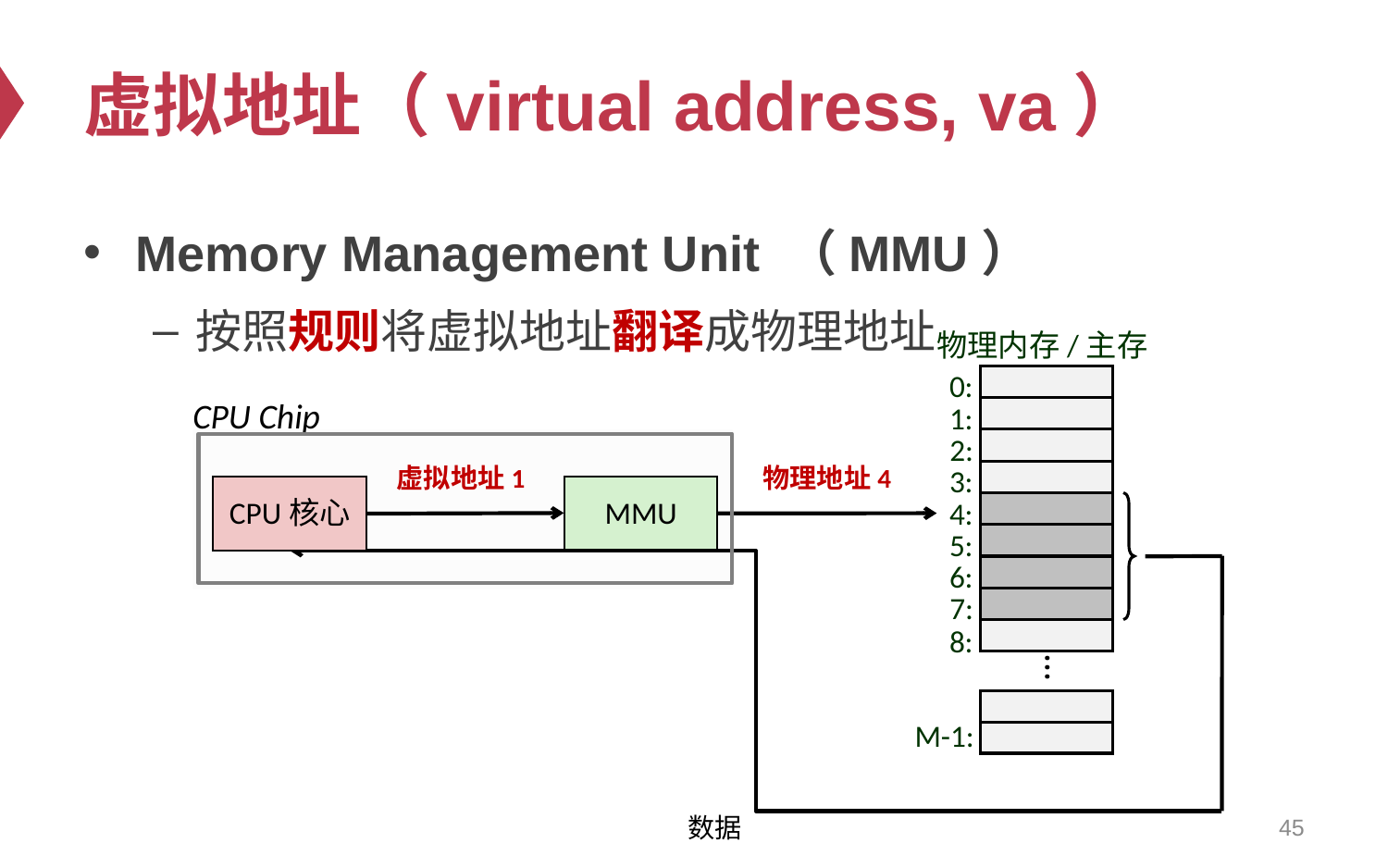

# 虚拟地址（virtual address, va）
Memory Management Unit （MMU）
按照规则将虚拟地址翻译成物理地址
物理内存/主存
0:

CPU Chip
1:

2:

虚拟地址1
物理地址4
3:

MMU
CPU核心
4:

5:

6:

7:

8:
...

M-1:

数据

45